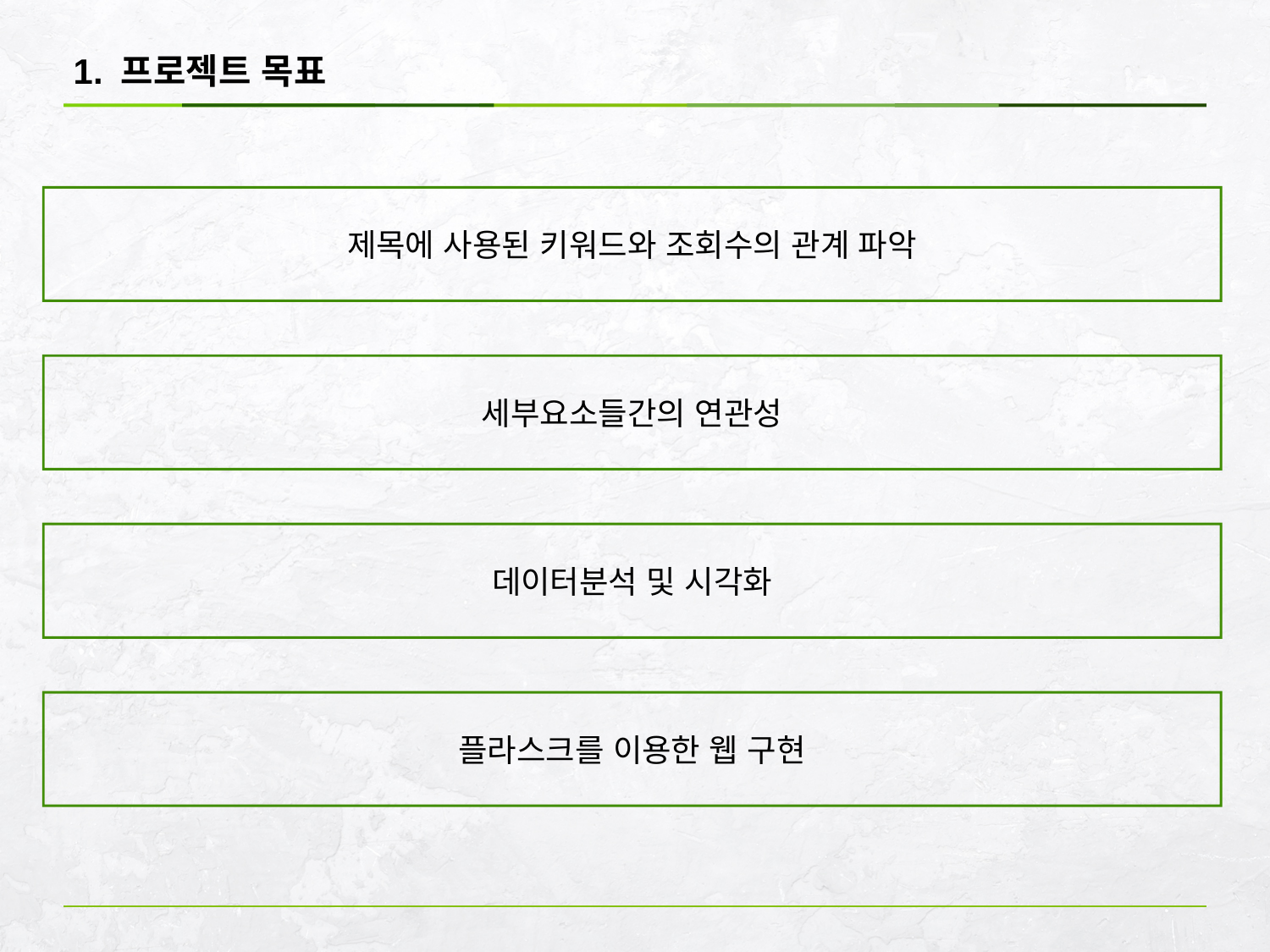

# 1. 프로젝트 목표
제목에 사용된 키워드와 조회수의 관계 파악
세부요소들간의 연관성
데이터분석 및 시각화
플라스크를 이용한 웹 구현